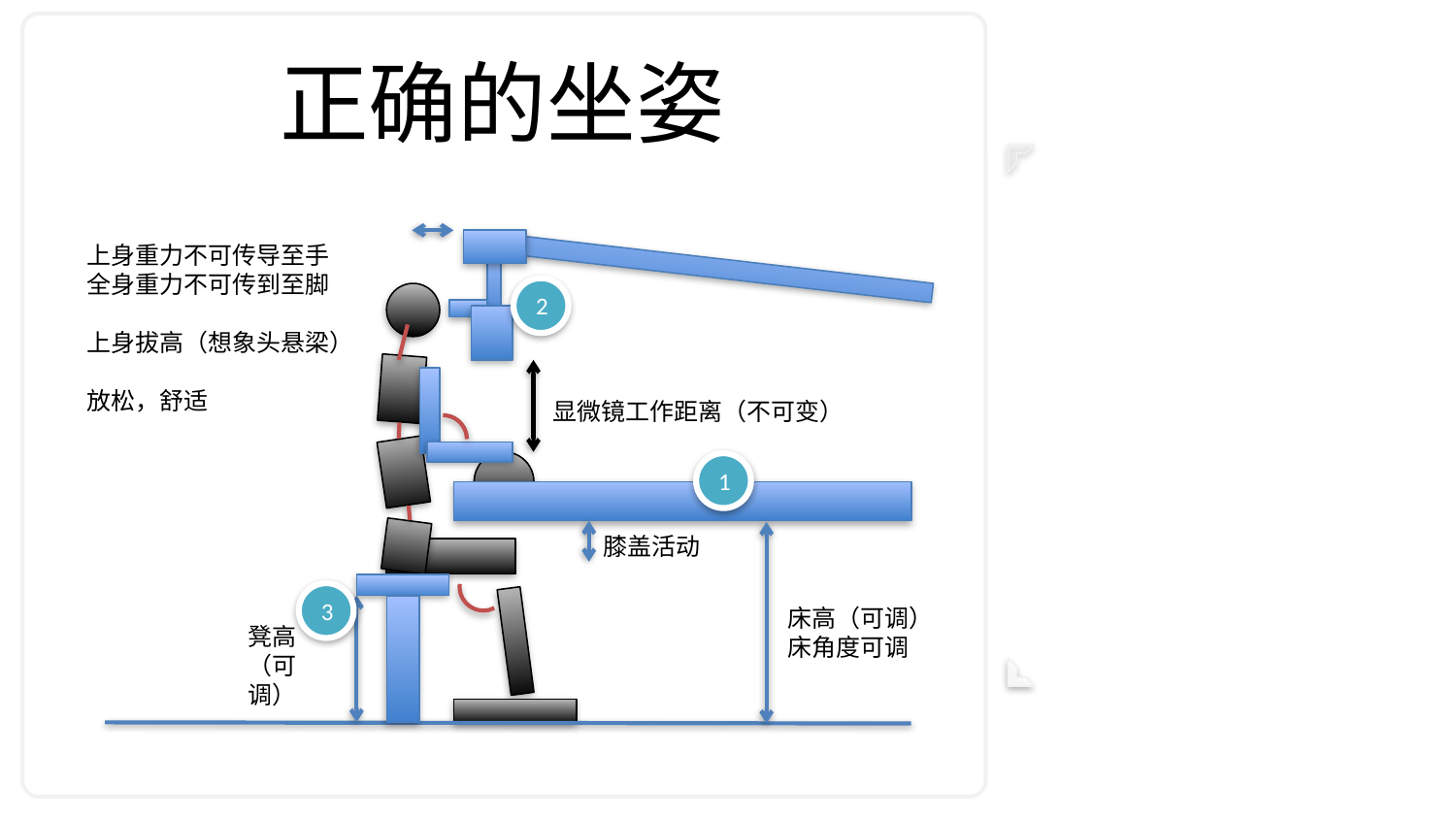

# 正确的坐姿

上身重力不可传导至手
全身重力不可传到至脚

上身拔高（想象头悬梁）

放松，舒适

2

显微镜工作距离（不可变）

1

膝盖活动

3

床高（可调）
床角度可调
凳高
（可调）